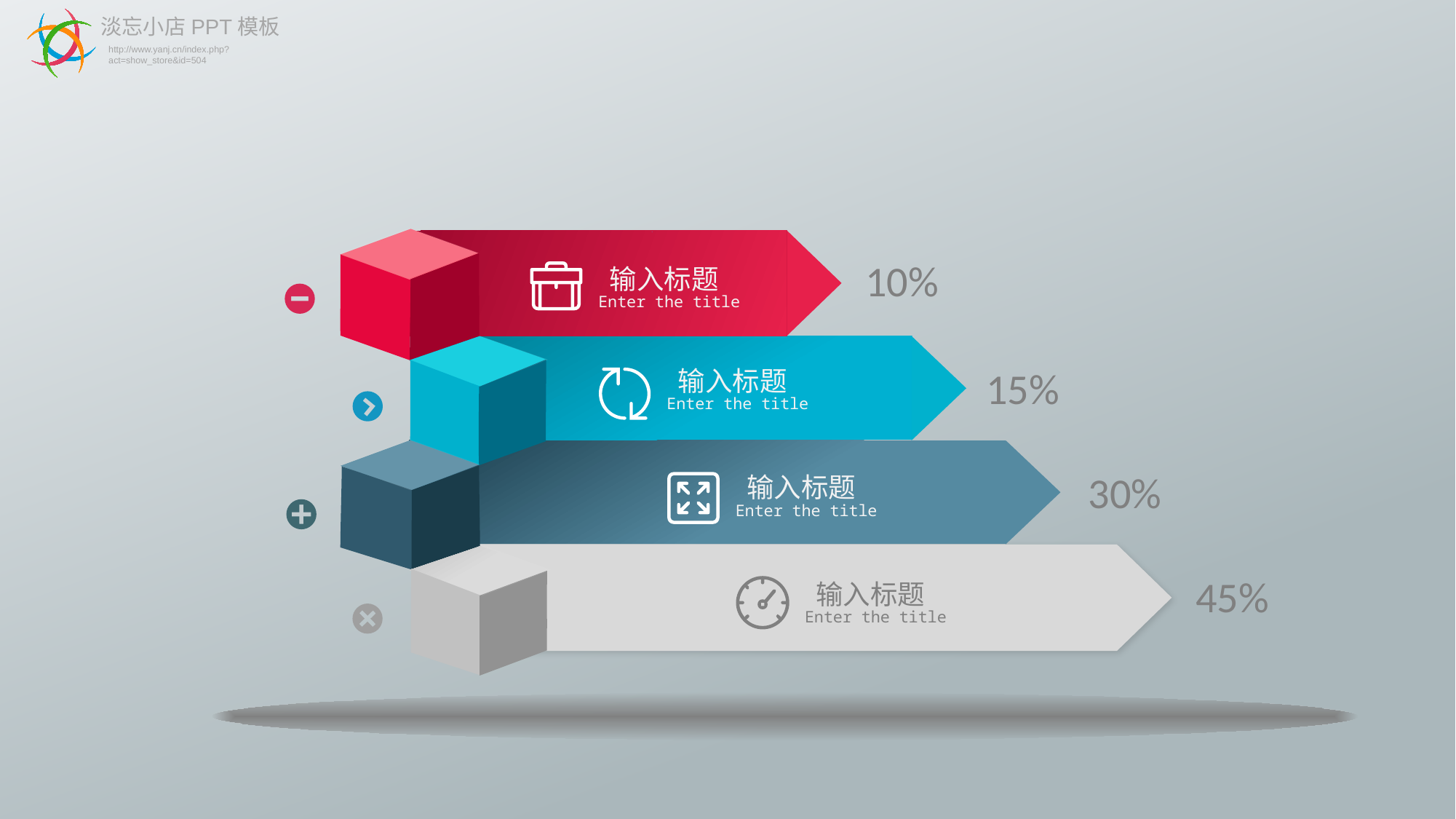

淡忘小店PPT模板

http://www.yanj.cn/index.php?act=show_store&id=504

输入标题

Enter the title
10%

15%
输入标题
Enter the title

30%
输入标题
Enter the title

45%

输入标题
Enter the title